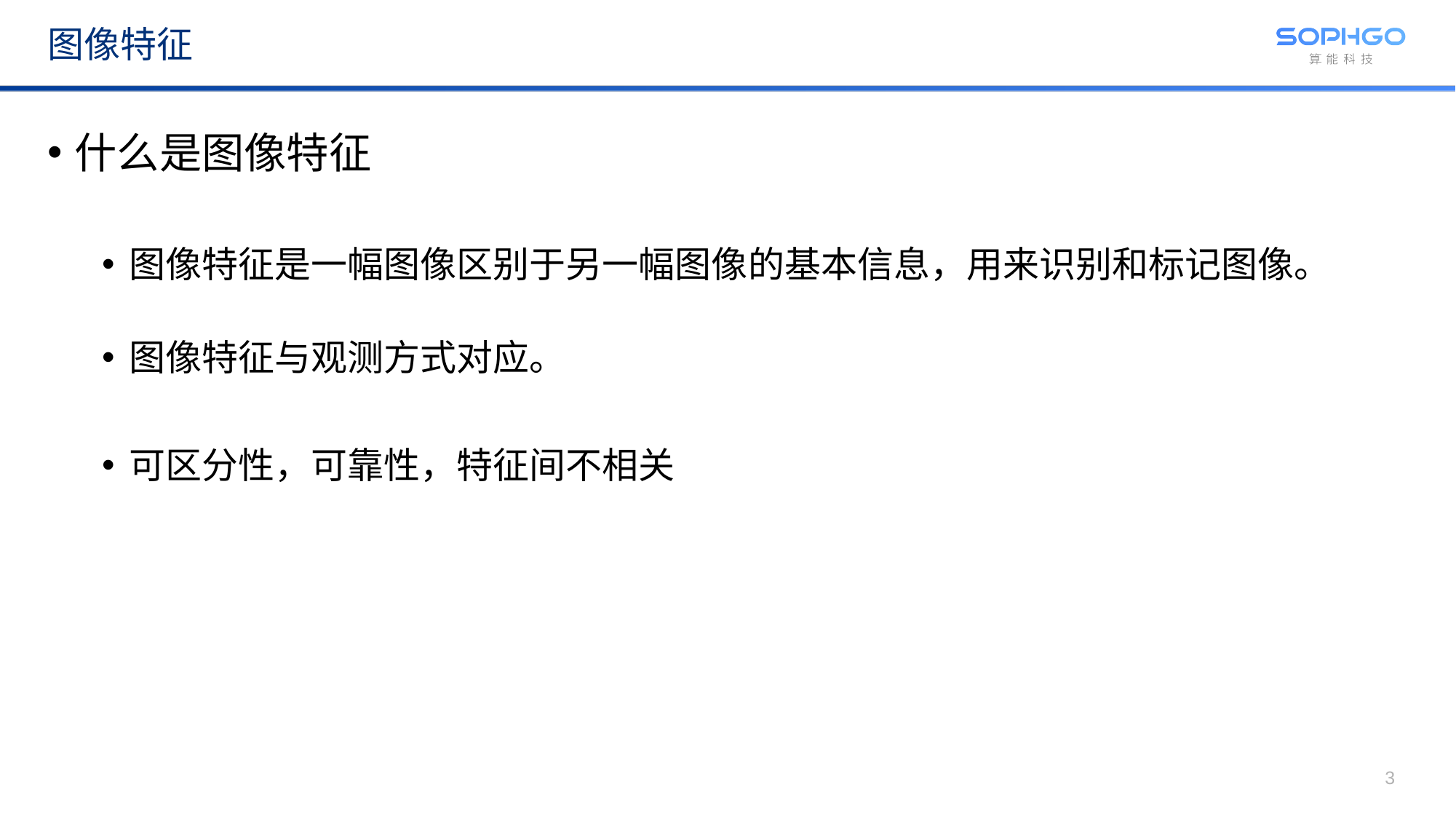

# 图像特征
什么是图像特征

图像特征是一幅图像区别于另一幅图像的基本信息，用来识别和标记图像。

图像特征与观测方式对应。

可区分性，可靠性，特征间不相关

3